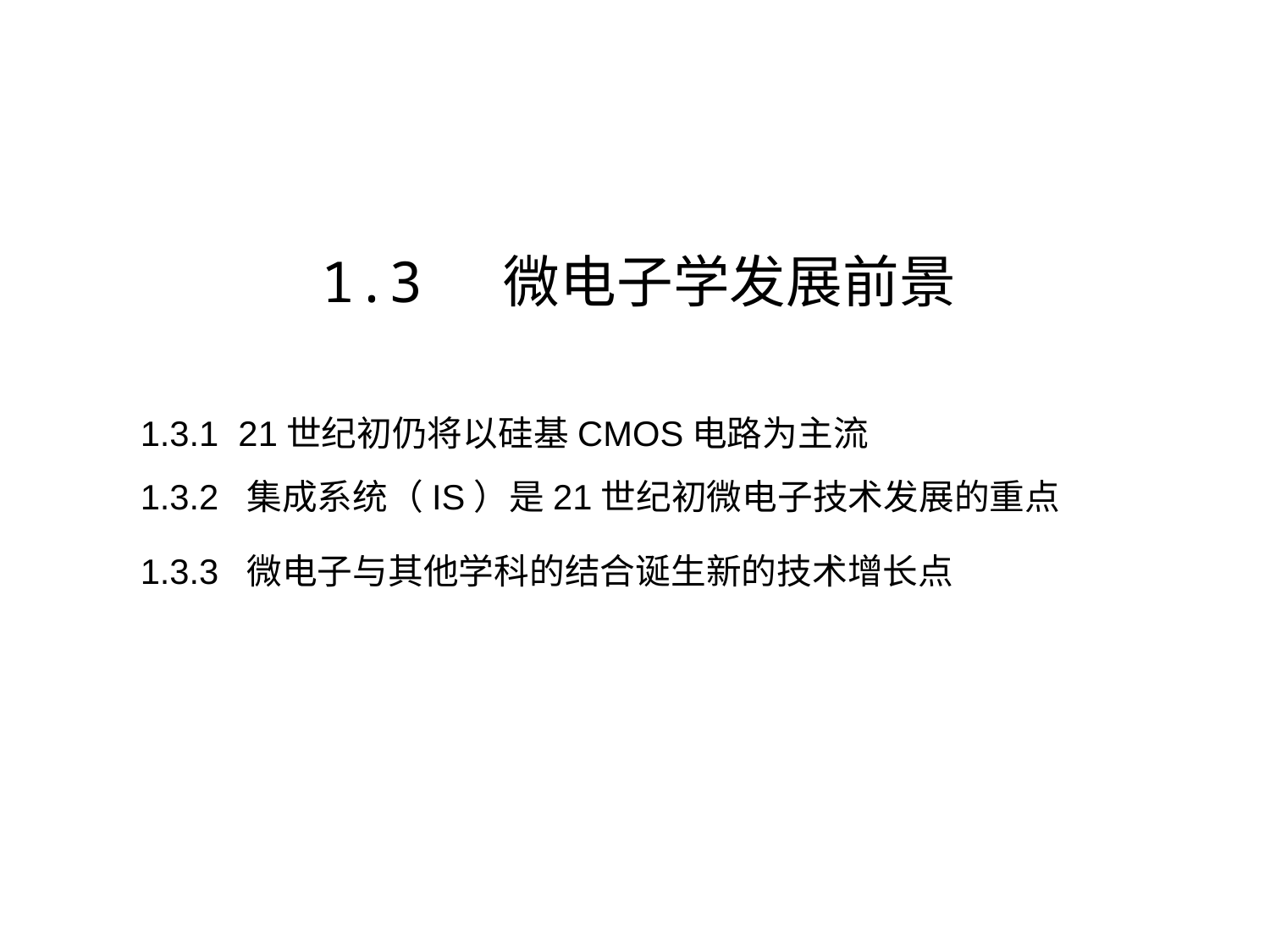

1.3  微电子学发展前景

1.3.1  21世纪初仍将以硅基CMOS电路为主流
1.3.2  集成系统（IS）是21世纪初微电子技术发展的重点
1.3.3  微电子与其他学科的结合诞生新的技术增长点